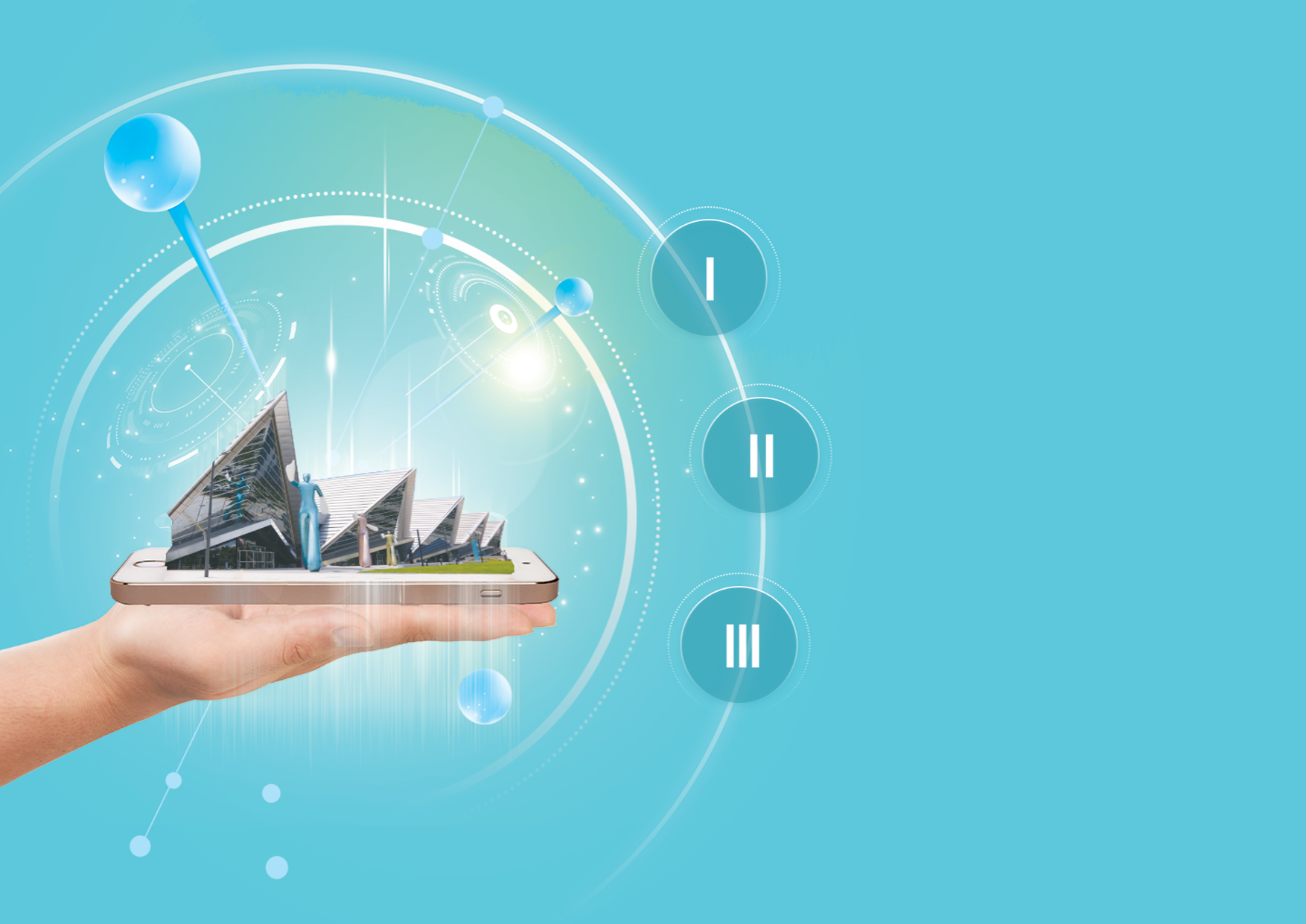

멀티미디어 현황
멀티미디어 요청 방법
문의처 안내